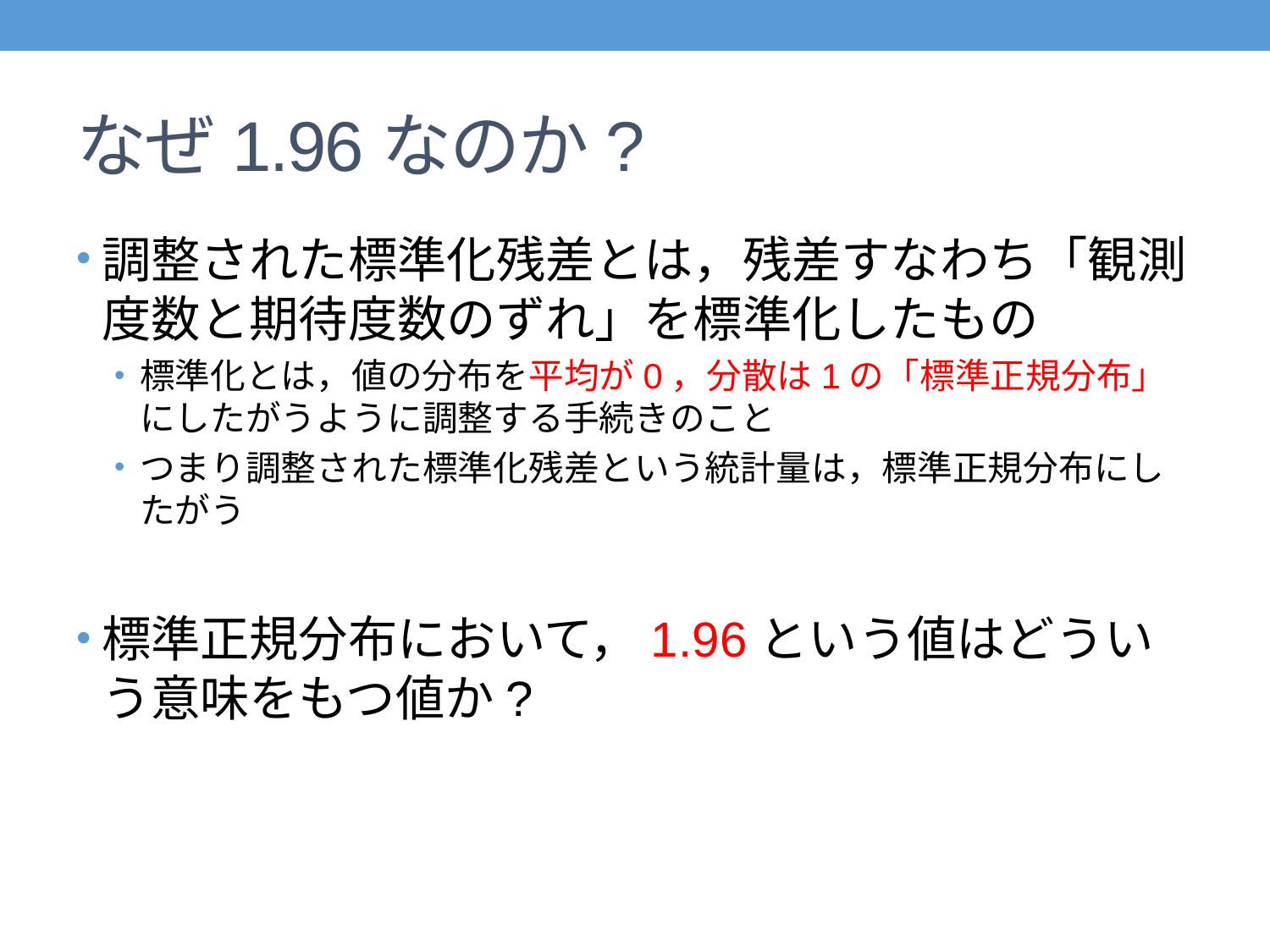

# なぜ1.96なのか?
調整された標準化残差とは，残差すなわち「観測度数と期待度数のずれ」を標準化したもの
標準化とは，値の分布を平均が0，分散は1の「標準正規分布」にしたがうように調整する手続きのこと
つまり調整された標準化残差という統計量は，標準正規分布にしたがう

標準正規分布において，1.96という値はどういう意味をもつ値か?